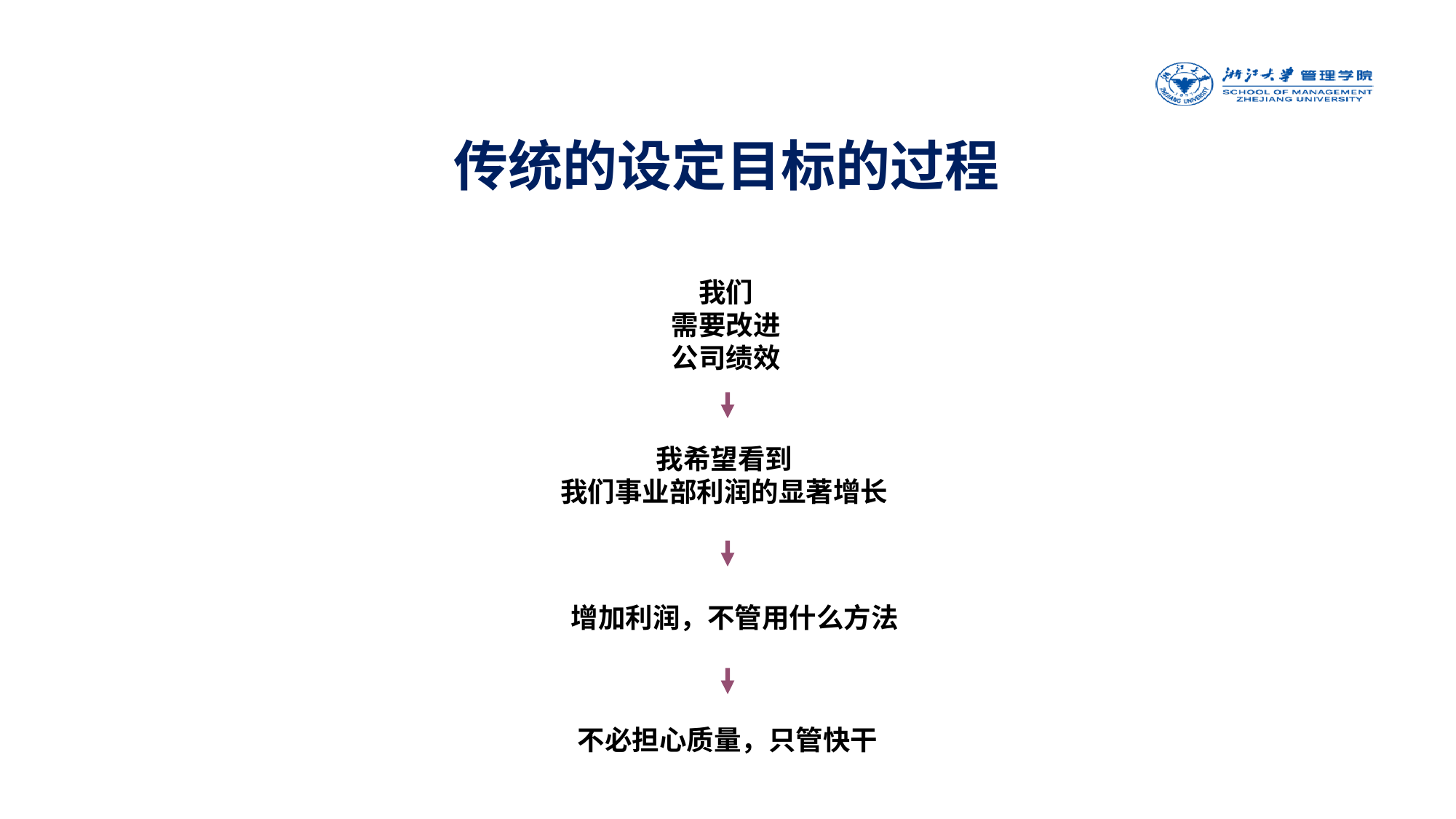

传统的设定目标的过程

我们
需要改进
公司绩效

我希望看到
我们事业部利润的显著增长

增加利润，不管用什么方法

不必担心质量，只管快干